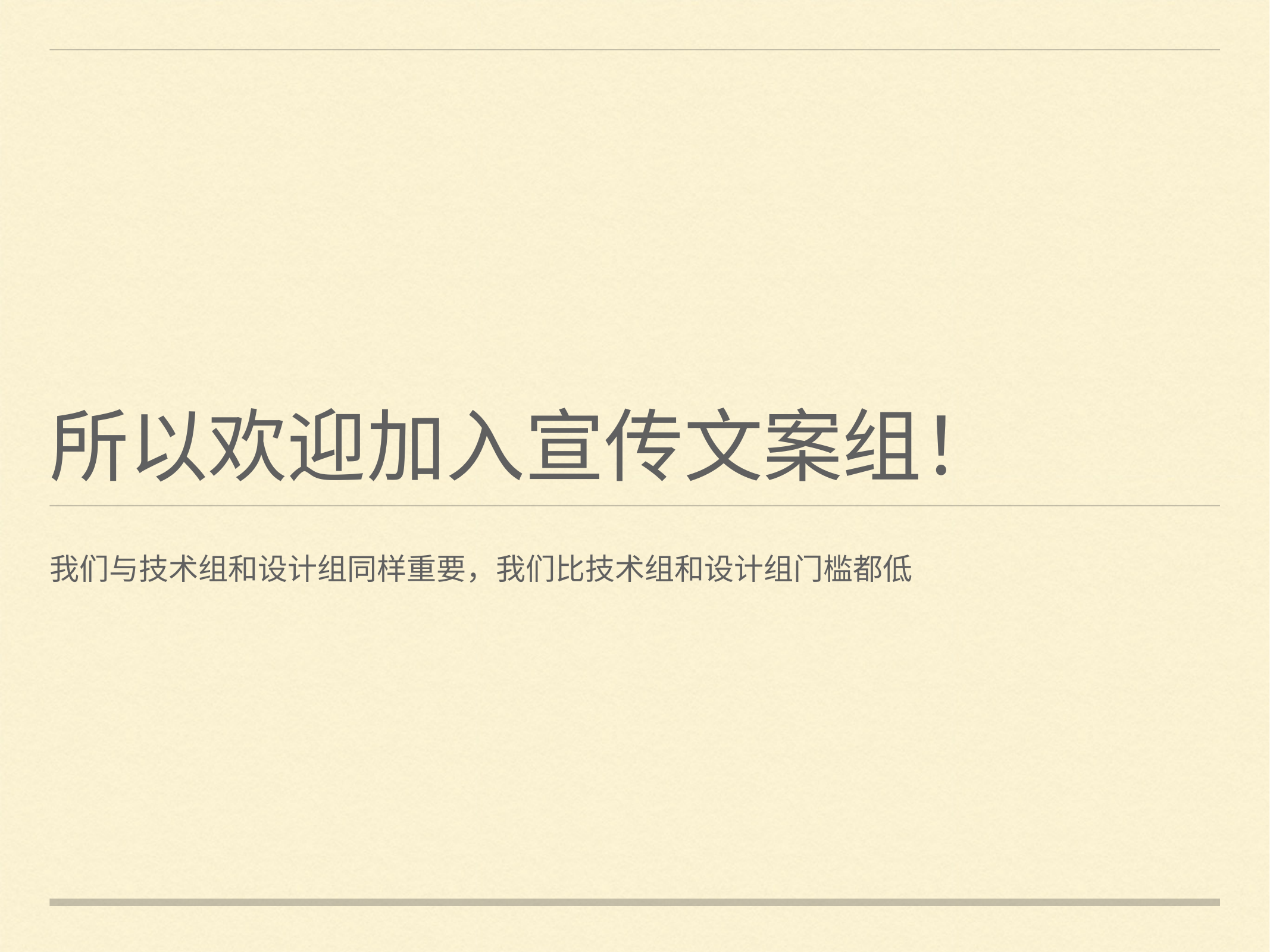

# 所以欢迎加入宣传文案组！
我们与技术组和设计组同样重要，我们比技术组和设计组门槛都低